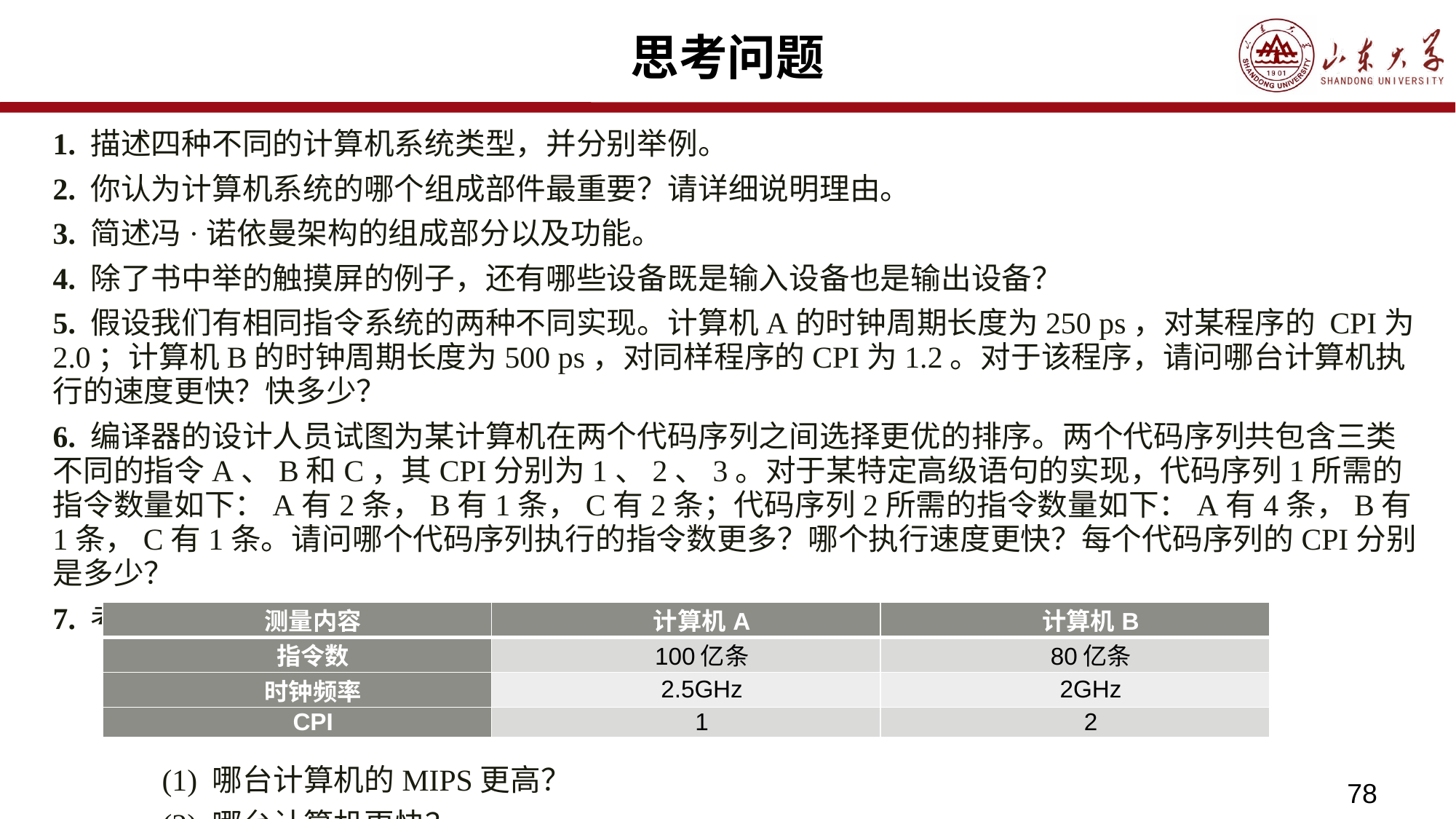

# 思考问题
1. 描述四种不同的计算机系统类型，并分别举例。
2. 你认为计算机系统的哪个组成部件最重要？请详细说明理由。
3. 简述冯·诺依曼架构的组成部分以及功能。
4. 除了书中举的触摸屏的例子，还有哪些设备既是输入设备也是输出设备？
5. 假设我们有相同指令系统的两种不同实现。计算机A的时钟周期长度为250 ps，对某程序的 CPI为2.0；计算机B的时钟周期长度为500 ps，对同样程序的CPI为1.2。对于该程序，请问哪台计算机执行的速度更快？快多少？
6. 编译器的设计人员试图为某计算机在两个代码序列之间选择更优的排序。两个代码序列共包含三类不同的指令A、B和C，其CPI分别为1、2、3。对于某特定高级语句的实现，代码序列1所需的指令数量如下：A有2条，B有1条，C有2条；代码序列2所需的指令数量如下：A有4条，B有1条，C有1条。请问哪个代码序列执行的指令数更多？哪个执行速度更快？每个代码序列的CPI分别是多少？
7. 考虑某程序在两台计算机上的性能测量结果，如下表：

	(1) 哪台计算机的MIPS更高？
	(2) 哪台计算机更快？

| 测量内容 | 计算机A | 计算机B |
| --- | --- | --- |
| 指令数 | 100亿条 | 80亿条 |
| 时钟频率 | 2.5GHz | 2GHz |
| CPI | 1 | 2 |
78